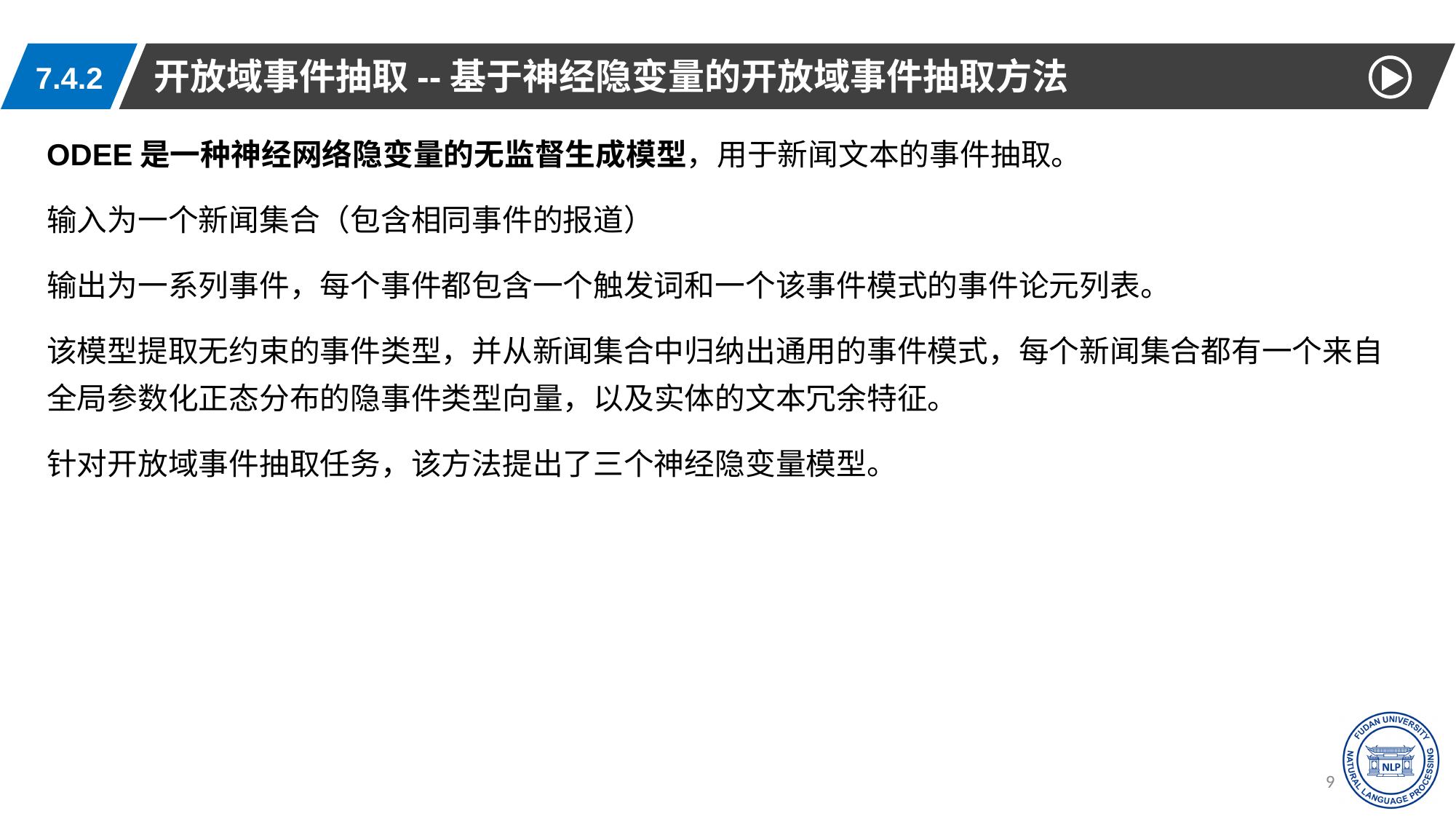

开放域事件抽取--基于神经隐变量的开放域事件抽取方法
7.4.2

ODEE是一种神经网络隐变量的无监督生成模型，用于新闻文本的事件抽取。
输入为一个新闻集合（包含相同事件的报道）
输出为一系列事件，每个事件都包含一个触发词和一个该事件模式的事件论元列表。
该模型提取无约束的事件类型，并从新闻集合中归纳出通用的事件模式，每个新闻集合都有一个来自全局参数化正态分布的隐事件类型向量，以及实体的文本冗余特征。
针对开放域事件抽取任务，该方法提出了三个神经隐变量模型。
93